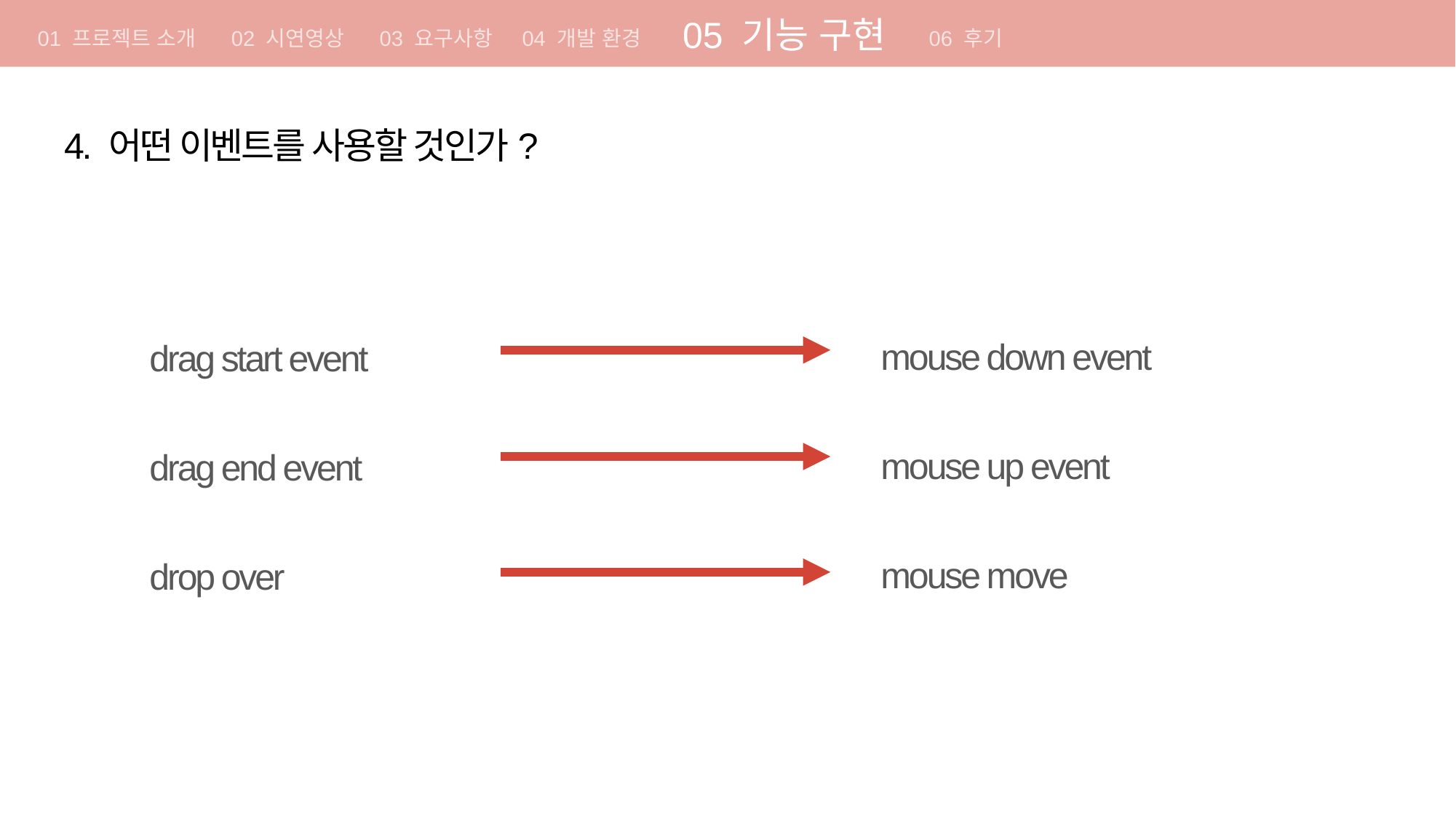

01 기획의도
05 기능 구현
01 프로젝트 소개     02 시연영상     03 요구사항    04 개발 환경
06 후기
4. 어떤 이벤트를 사용할 것인가?
mouse down event
mouse up event
mouse move
drag start event
drag end event
drop over